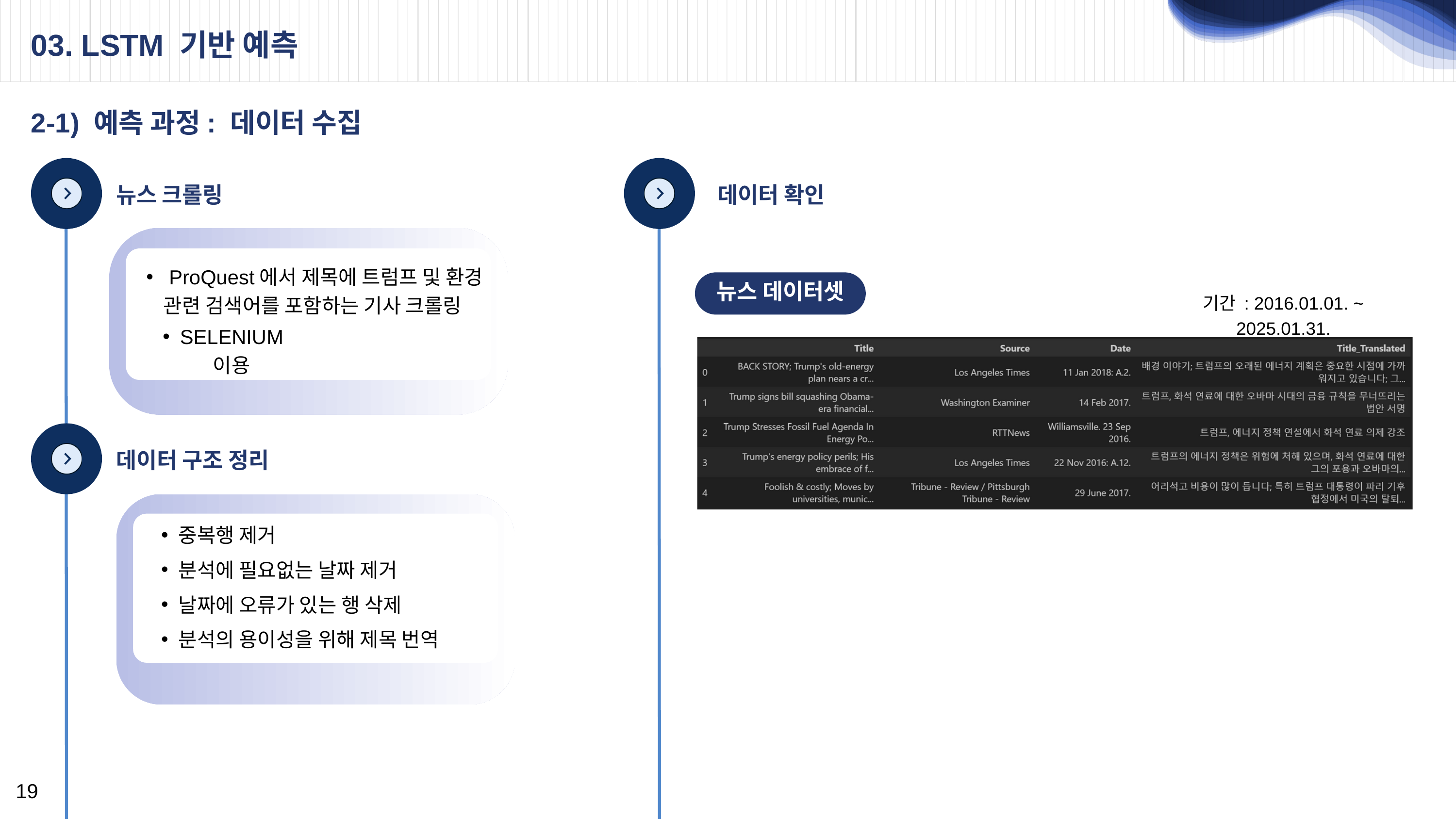

03. LSTM 기반 예측
2-1) 예측 과정: 데이터 수집

뉴스 크롤링
데이터 확인

 ProQuest에서 제목에 트럼프 및 환경 관련 검색어를 포함하는 기사 크롤링
SELENIUM 이용

뉴스 데이터셋
기간 : 2016.01.01. ~ 2025.01.31.

데이터 구조 정리

중복행 제거

분석에 필요없는 날짜 제거

날짜에 오류가 있는 행 삭제

분석의 용이성을 위해 제목 번역
19